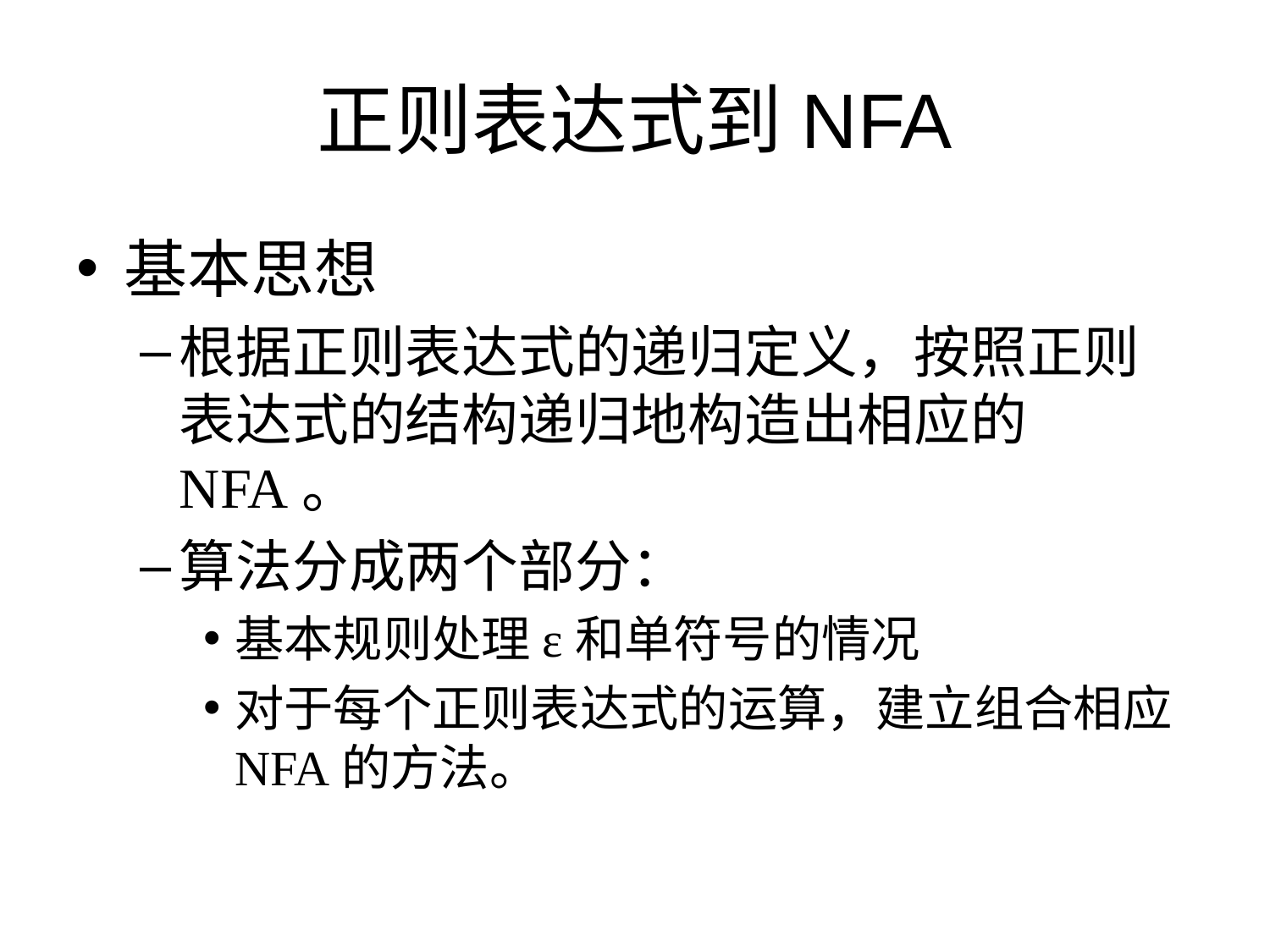

# 正则表达式到NFA
基本思想
根据正则表达式的递归定义，按照正则表达式的结构递归地构造出相应的NFA。
算法分成两个部分：
基本规则处理ε和单符号的情况
对于每个正则表达式的运算，建立组合相应NFA的方法。